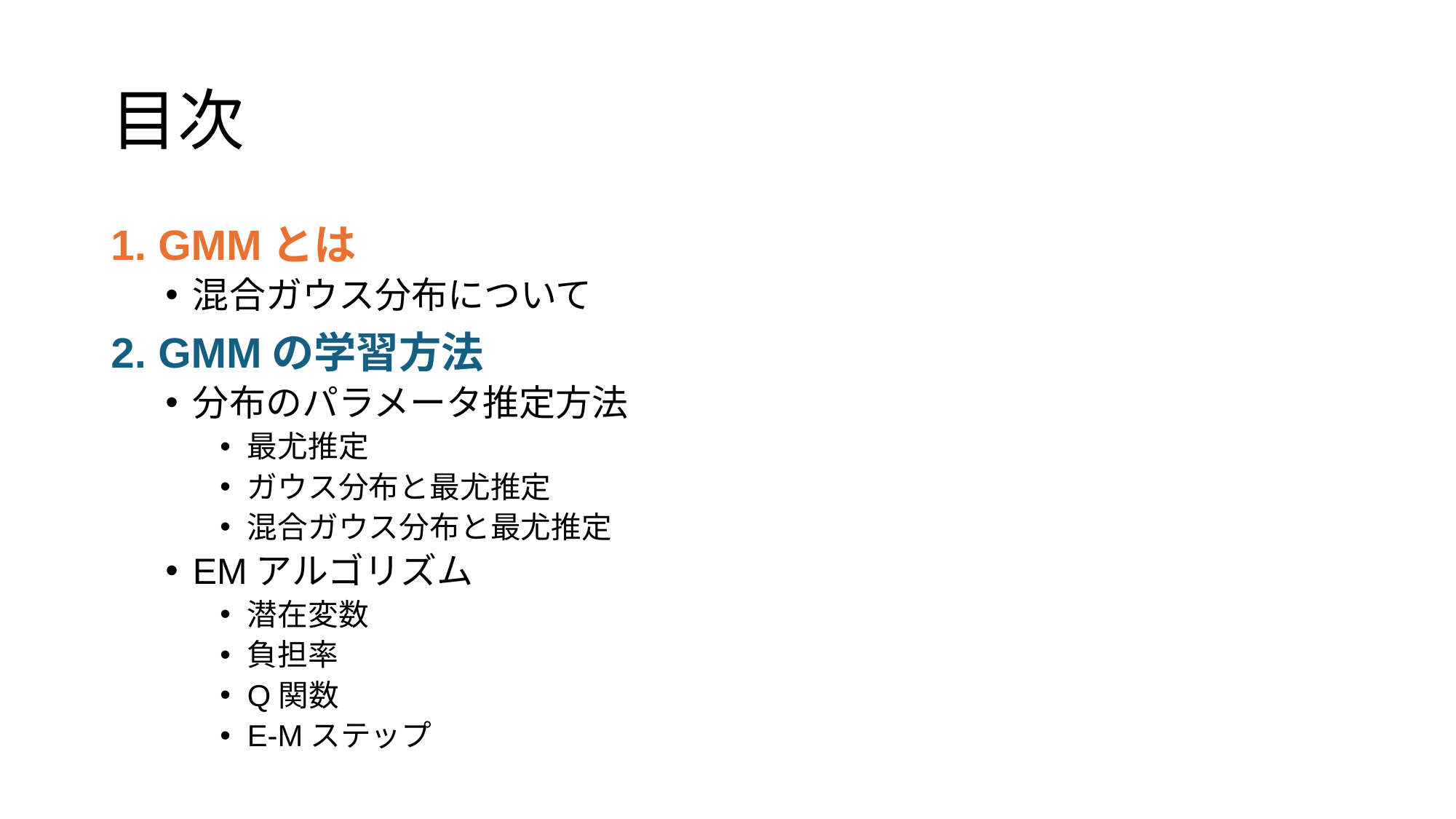

# 目次
1. GMMとは
混合ガウス分布について
2. GMMの学習方法
分布のパラメータ推定方法
最尤推定
ガウス分布と最尤推定
混合ガウス分布と最尤推定
EMアルゴリズム
潜在変数
負担率
Q関数
E-Mステップ